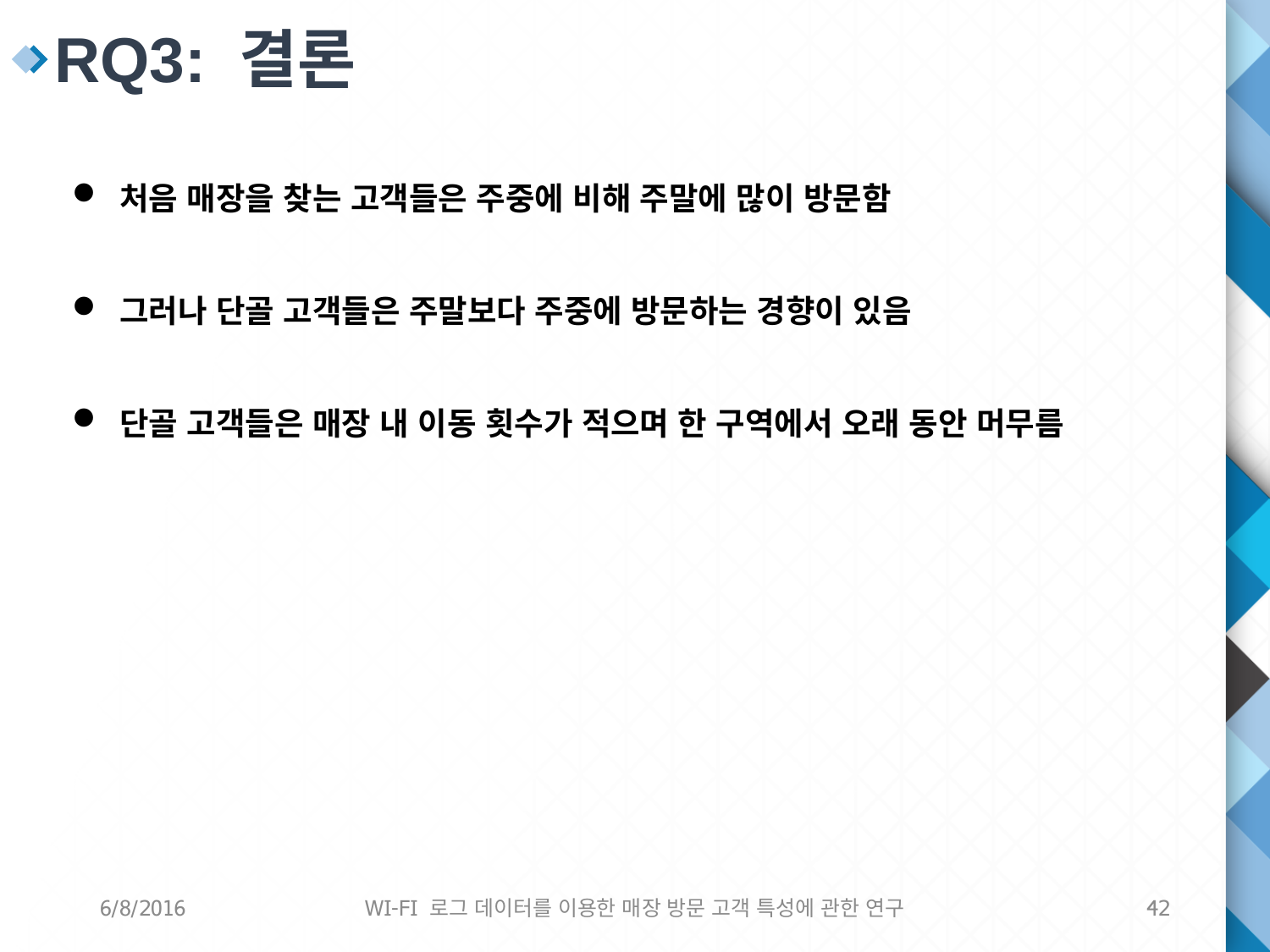

RQ3: 결론

처음 매장을 찾는 고객들은 주중에 비해 주말에 많이 방문함

그러나 단골 고객들은 주말보다 주중에 방문하는 경향이 있음

단골 고객들은 매장 내 이동 횟수가 적으며 한 구역에서 오래 동안 머무름

6/8/2016
WI-FI 로그 데이터를 이용한 매장 방문 고객 특성에 관한 연구
42